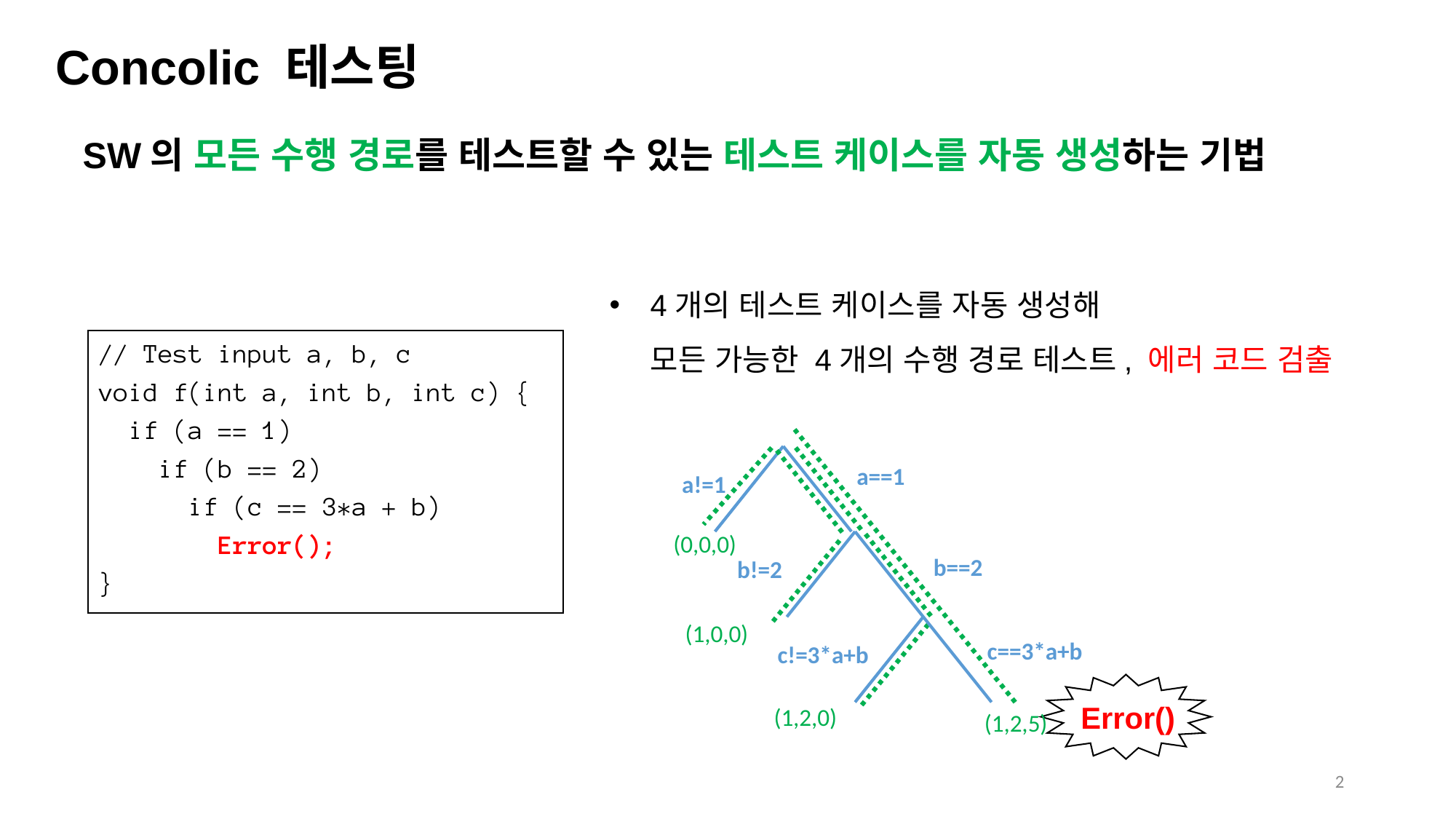

Concolic 테스팅
SW의 모든 수행 경로를 테스트할 수 있는 테스트 케이스를 자동 생성하는 기법
4개의 테스트 케이스를 자동 생성해
모든 가능한 4개의 수행 경로 테스트, 에러 코드 검출

// Test input a, b, c
void f(int a, int b, int c) {
  if (a == 1)
    if (b == 2)
      if (c == 3*a + b)
        Error();
}

(1,2,5)
a==1
a!=1
b==2
b!=2
c==3*a+b
c!=3*a+b
(0,0,0)
(1,2,0)
(1,0,0)
Error()
2